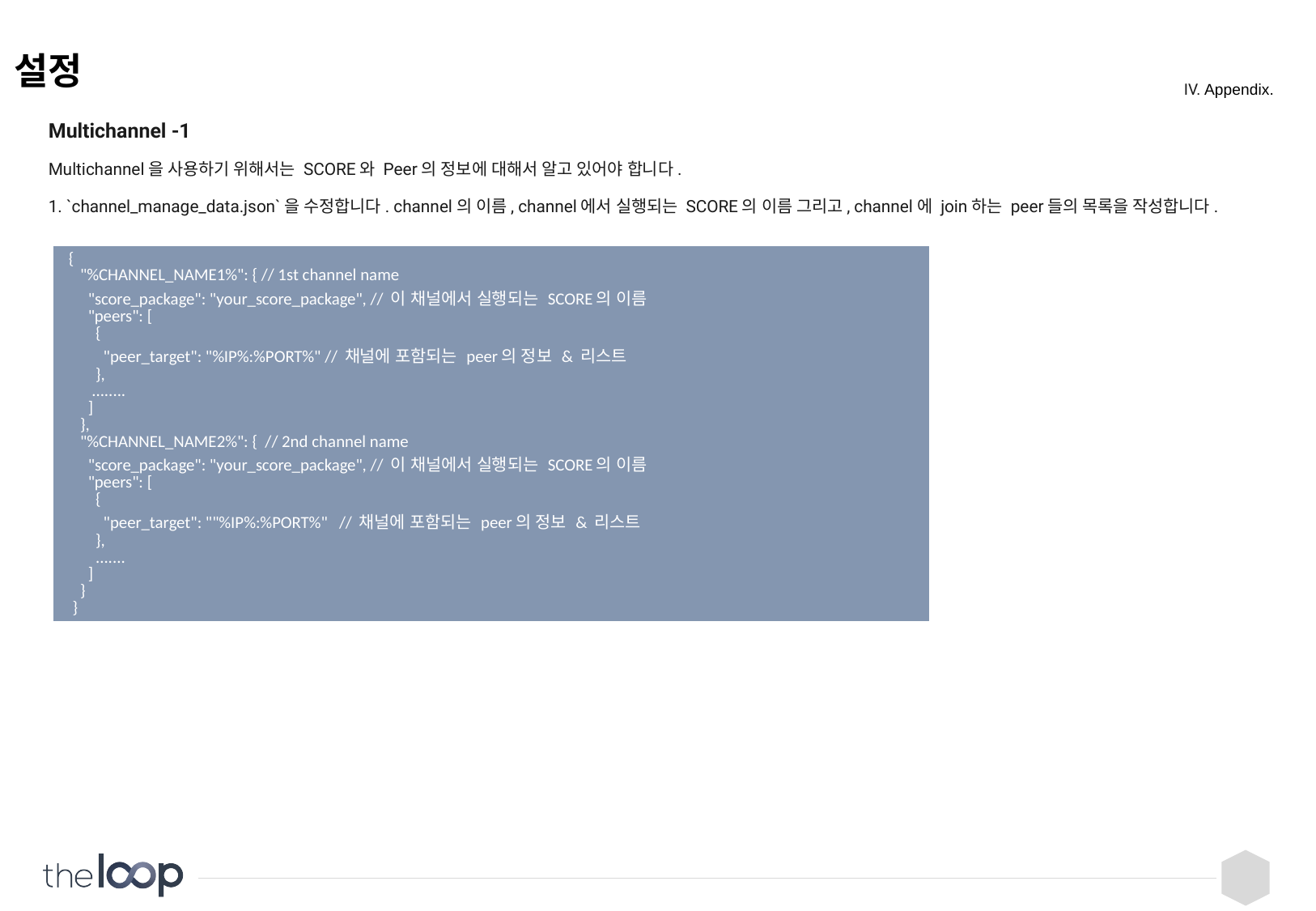

# 설정
IV. Appendix.
Multichannel -1
Multichannel을 사용하기 위해서는 SCORE와 Peer의 정보에 대해서 알고 있어야 합니다.
1. `channel_manage_data.json`을 수정합니다. channel의 이름, channel에서 실행되는 SCORE의 이름 그리고, channel에 join하는 peer들의 목록을 작성합니다.
| { "%CHANNEL\_NAME1%": { // 1st channel name "score\_package": "your\_score\_package", // 이 채널에서 실행되는 SCORE의 이름 "peers": [ { "peer\_target": "%IP%:%PORT%" // 채널에 포함되는 peer의 정보 & 리스트 }, ........ ] }, "%CHANNEL\_NAME2%": { // 2nd channel name "score\_package": "your\_score\_package", // 이 채널에서 실행되는 SCORE의 이름 "peers": [ { "peer\_target": ""%IP%:%PORT%" // 채널에 포함되는 peer의 정보 & 리스트 }, ....... ] } } |
| --- |